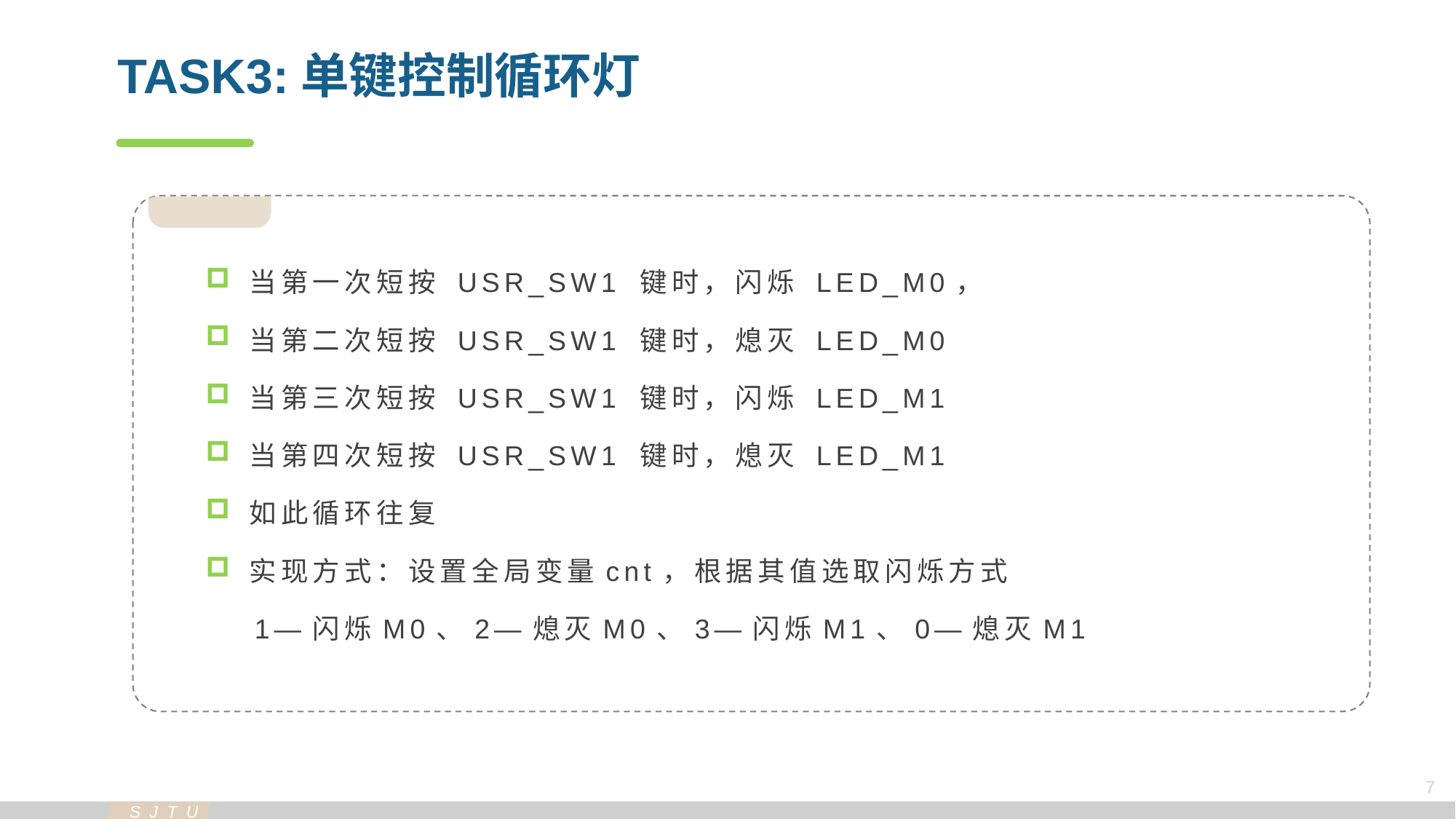

TASK3:单键控制循环灯

当第一次短按 USR_SW1 键时，闪烁 LED_M0，
当第二次短按 USR_SW1 键时，熄灭 LED_M0
当第三次短按 USR_SW1 键时，闪烁 LED_M1
当第四次短按 USR_SW1 键时，熄灭 LED_M1
如此循环往复
实现方式：设置全局变量cnt，根据其值选取闪烁方式
    1—闪烁M0、2—熄灭M0、3—闪烁M1、0—熄灭M1

7